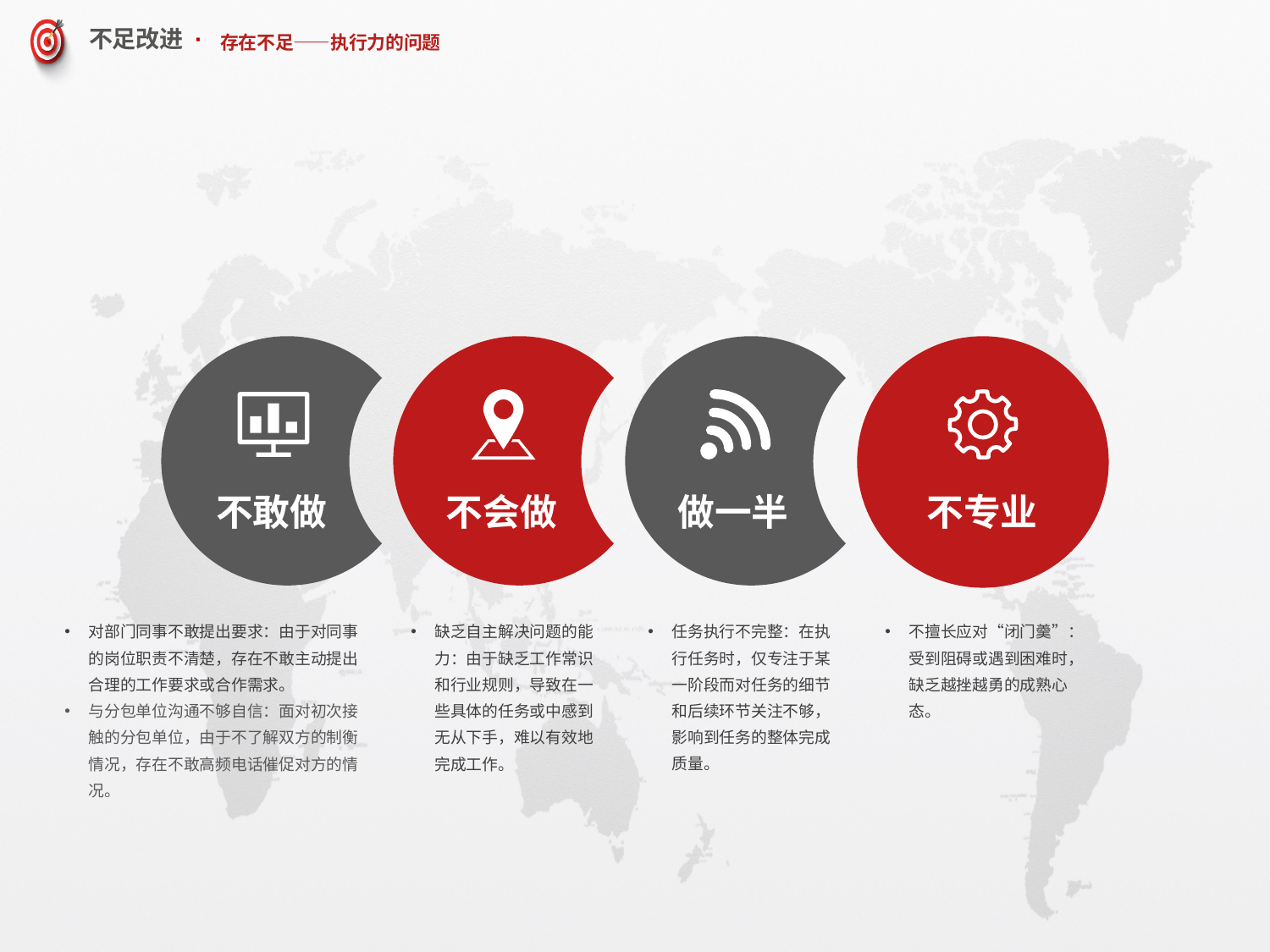

# 存在不足——执行力的问题

不专业
不敢做
不会做
做一半
缺乏自主解决问题的能力：由于缺乏工作常识和行业规则，导致在一些具体的任务或中感到无从下手，难以有效地完成工作。

任务执行不完整：在执行任务时，仅专注于某一阶段而对任务的细节和后续环节关注不够，影响到任务的整体完成质量。
不擅长应对“闭门羹”：受到阻碍或遇到困难时，缺乏越挫越勇的成熟心态。
对部门同事不敢提出要求：由于对同事的岗位职责不清楚，存在不敢主动提出合理的工作要求或合作需求。
与分包单位沟通不够自信：面对初次接触的分包单位，由于不了解双方的制衡情况，存在不敢高频电话催促对方的情况。